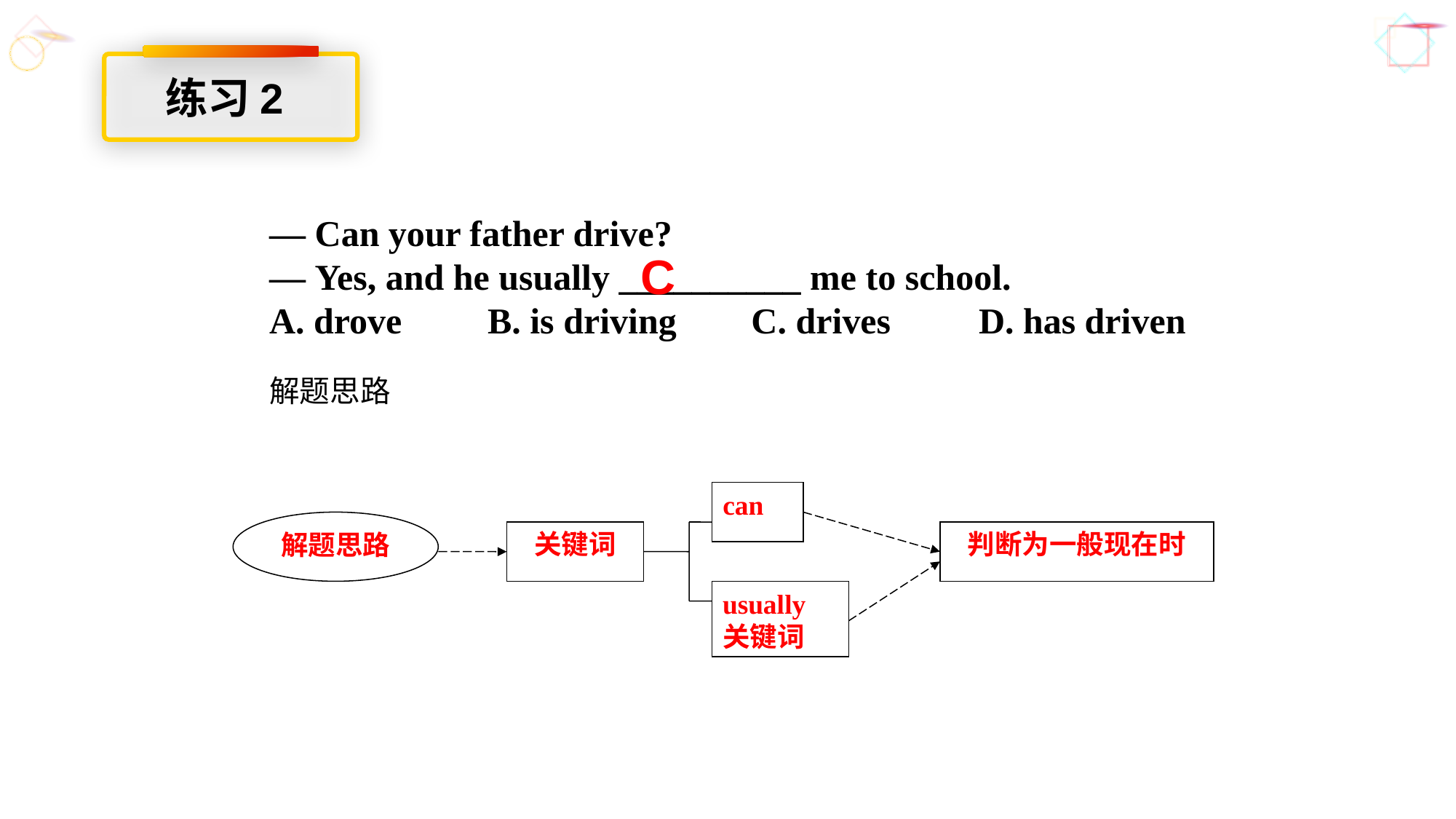

练习2

— Can your father drive?
— Yes, and he usually __________ me to school.
A. drove	B. is driving	     C. drives	      D. has driven
C
解题思路
can
解题思路

关键词

判断为一般现在时

usually关键词